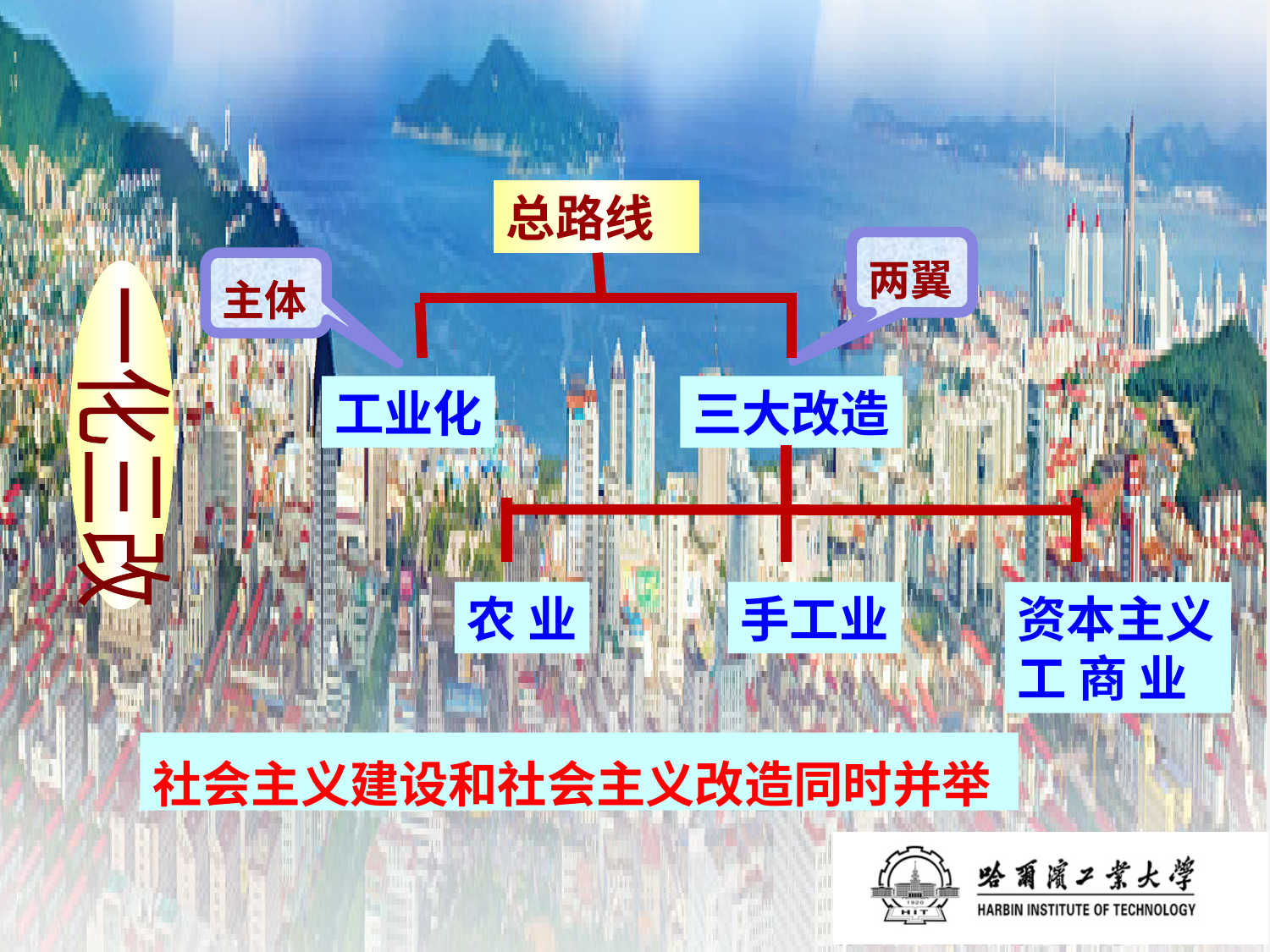

总路线
两翼
主体
工业化
三大改造
农 业
手工业
资本主义工 商 业

一化三改
社会主义建设和社会主义改造同时并举